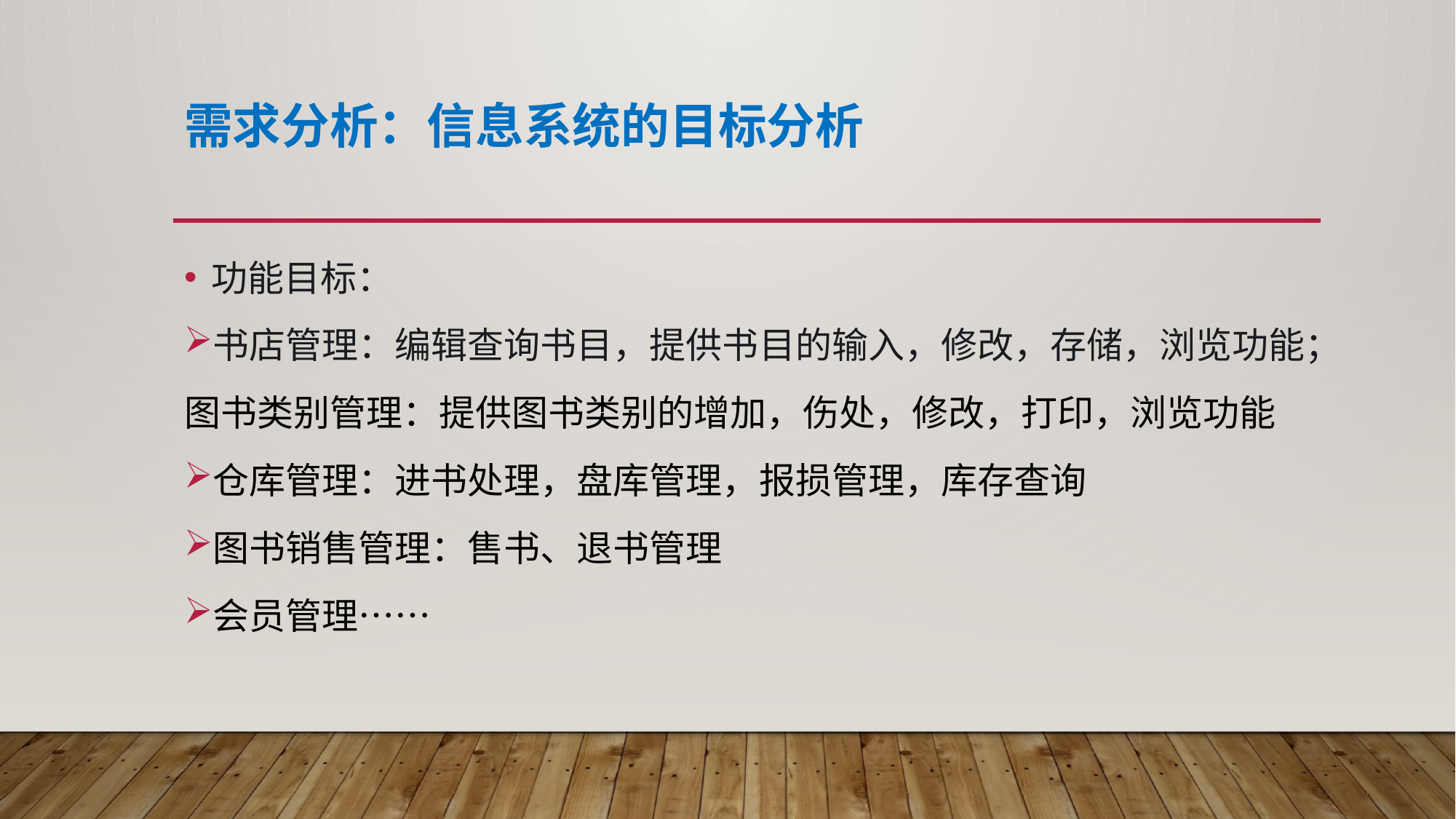

# 需求分析：信息系统的目标分析
功能目标：
书店管理：编辑查询书目，提供书目的输入，修改，存储，浏览功能；
图书类别管理：提供图书类别的增加，伤处，修改，打印，浏览功能
仓库管理：进书处理，盘库管理，报损管理，库存查询
图书销售管理：售书、退书管理
会员管理……